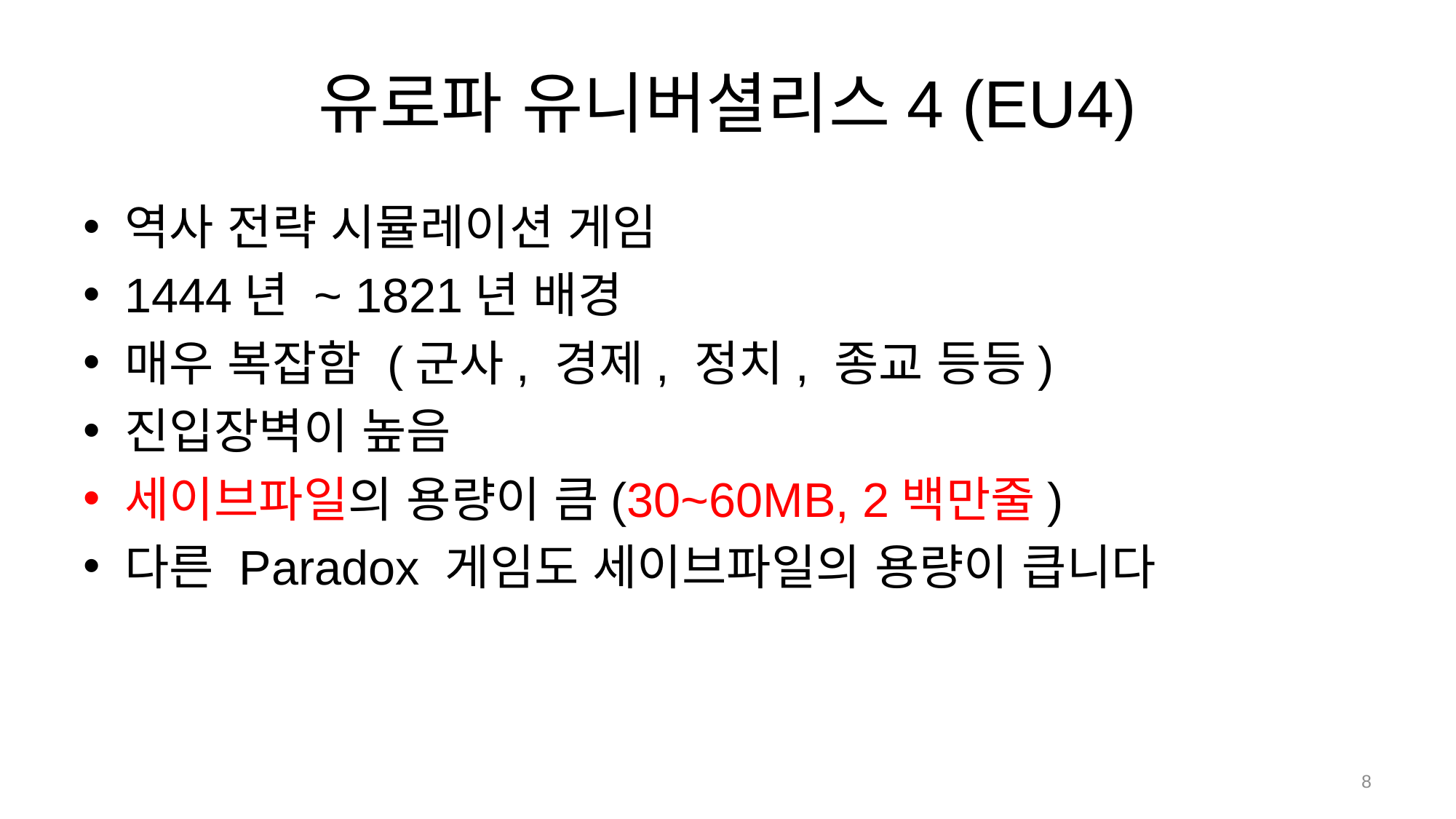

# 유로파 유니버셜리스4 (EU4)
역사 전략 시뮬레이션 게임
1444년 ~ 1821년 배경
매우 복잡함 (군사, 경제, 정치, 종교 등등)
진입장벽이 높음
세이브파일의 용량이 큼(30~60MB, 2백만줄)
다른 Paradox 게임도 세이브파일의 용량이 큽니다

8